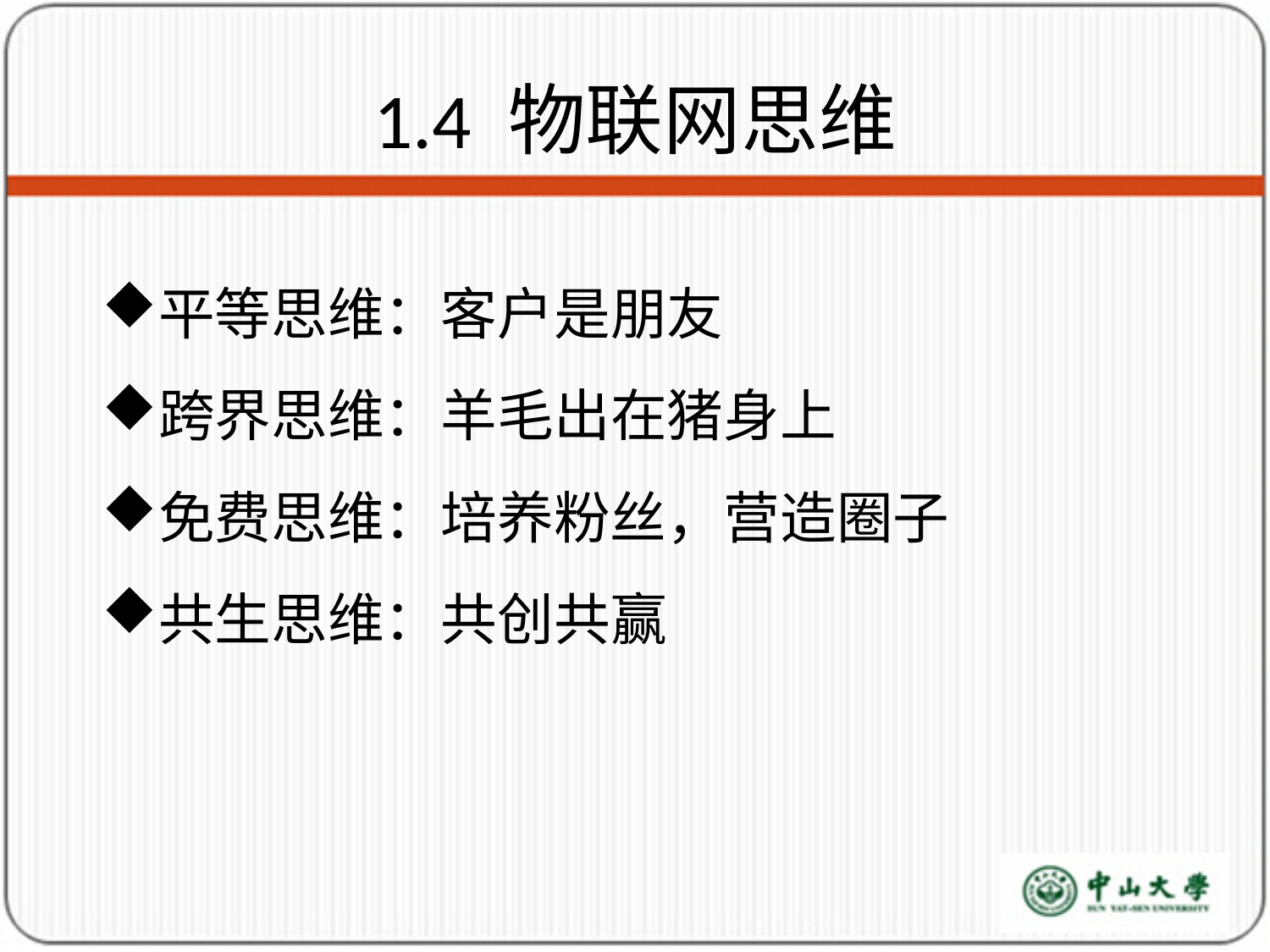

# 1.4 物联网思维
平等思维：客户是朋友
跨界思维：羊毛出在猪身上
免费思维：培养粉丝，营造圈子
共生思维：共创共赢